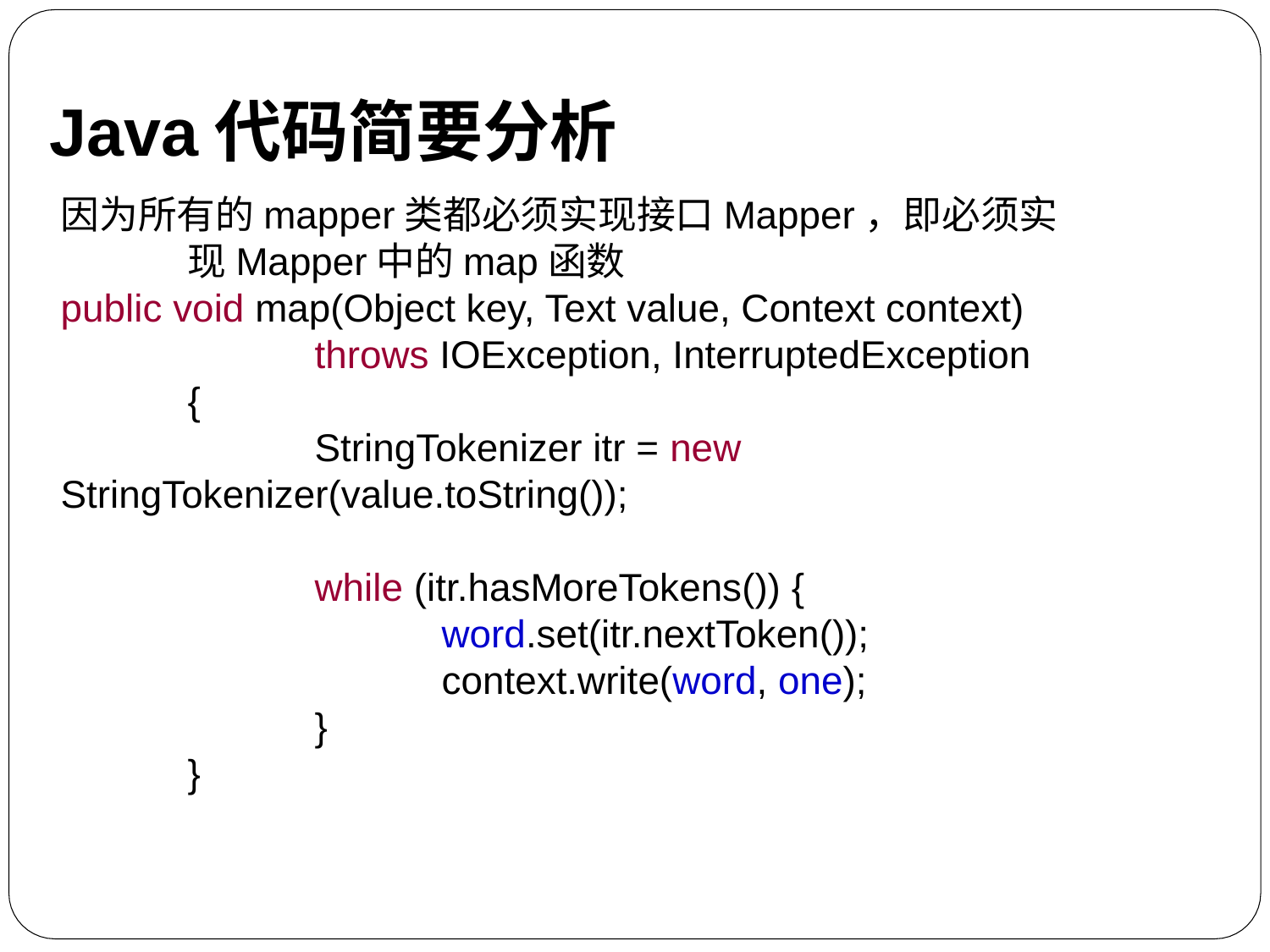

# Java代码简要分析
因为所有的mapper类都必须实现接口Mapper，即必须实
	现Mapper中的map函数
public void map(Object key, Text value, Context context)
		throws IOException, InterruptedException
	{
		StringTokenizer itr = new StringTokenizer(value.toString());

		while (itr.hasMoreTokens()) {
			word.set(itr.nextToken());
			context.write(word, one);
		}
	}